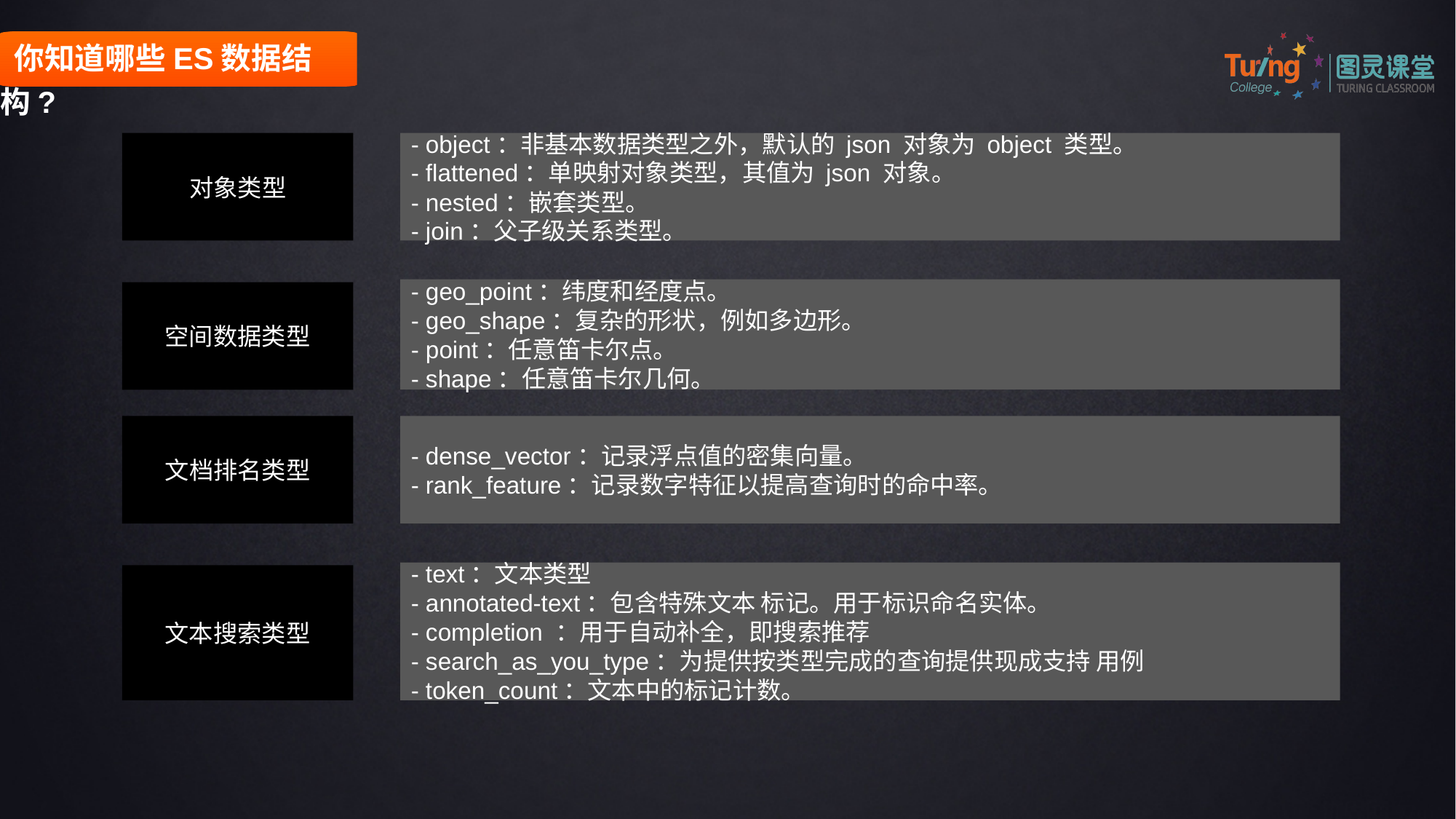

你知道哪些ES数据结构?
对象类型
- object：非基本数据类型之外，默认的 json 对象为 object 类型。
- flattened：单映射对象类型，其值为 json 对象。
- nested：嵌套类型。
- join：父子级关系类型。
- geo_point：纬度和经度点。
- geo_shape：复杂的形状，例如多边形。
- point：任意笛卡尔点。
- shape：任意笛卡尔几何。
空间数据类型
文档排名类型
- dense_vector：记录浮点值的密集向量。
- rank_feature：记录数字特征以提高查询时的命中率。
- text：文本类型
- annotated-text：包含特殊文本 标记。用于标识命名实体。
- completion ：用于自动补全，即搜索推荐
- search_as_you_type：为提供按类型完成的查询提供现成支持 用例
- token_count：文本中的标记计数。
文本搜索类型